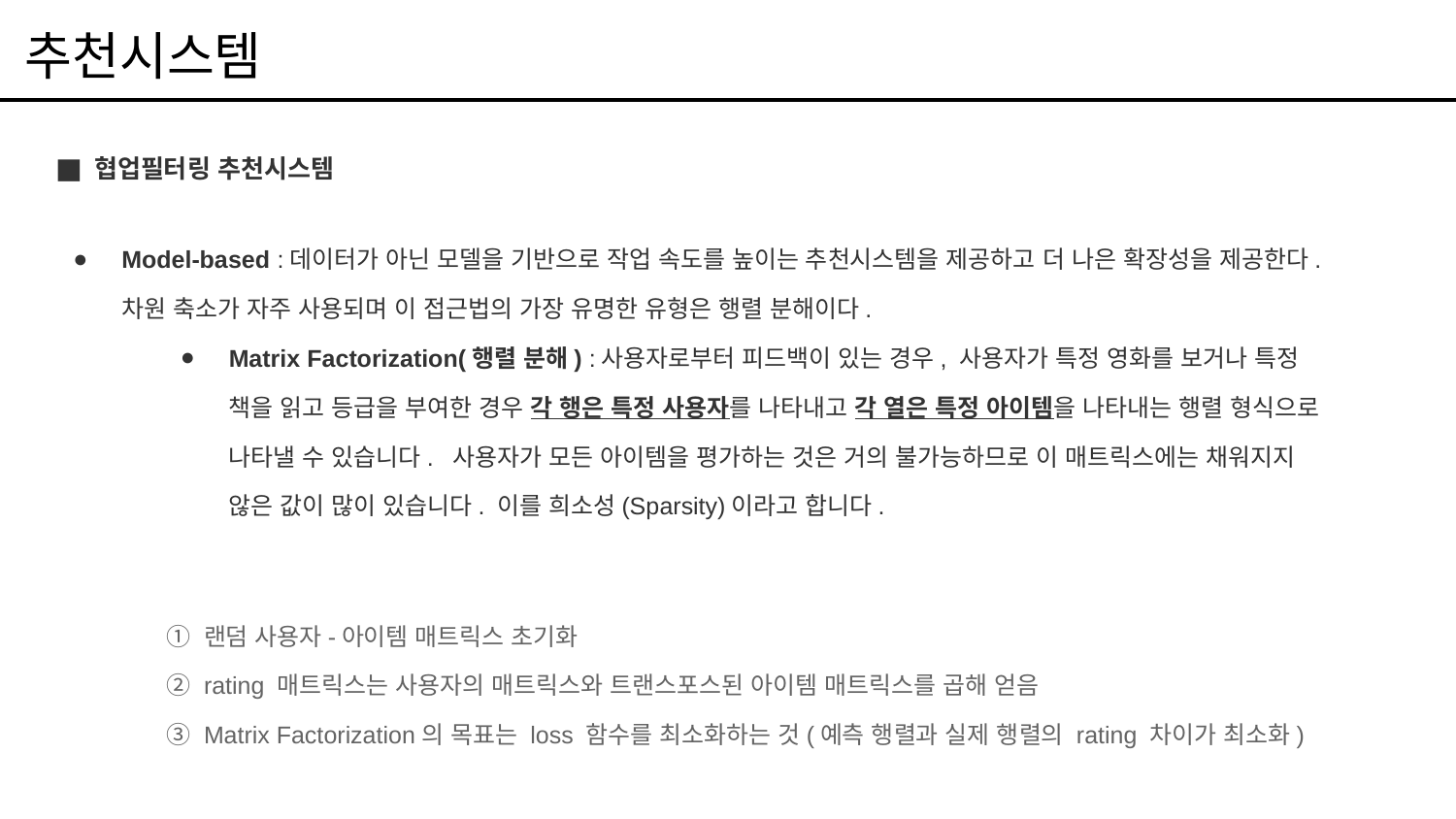

추천시스템
# ⬛ 협업필터링 추천시스템

Model-based :데이터가 아닌 모델을 기반으로 작업 속도를 높이는 추천시스템을 제공하고 더 나은 확장성을 제공한다. 차원 축소가 자주 사용되며 이 접근법의 가장 유명한 유형은 행렬 분해이다.
Matrix Factorization(행렬 분해) :사용자로부터 피드백이 있는 경우, 사용자가 특정 영화를 보거나 특정 책을 읽고 등급을 부여한 경우 각 행은 특정 사용자를 나타내고 각 열은 특정 아이템을 나타내는 행렬 형식으로 나타낼 수 있습니다.  사용자가 모든 아이템을 평가하는 것은 거의 불가능하므로 이 매트릭스에는 채워지지 않은 값이 많이 있습니다. 이를 희소성(Sparsity)이라고 합니다.
 ① 랜덤 사용자-아이템 매트릭스 초기화
 ② rating 매트릭스는 사용자의 매트릭스와 트랜스포스된 아이템 매트릭스를 곱해 얻음
 ③ Matrix Factorization의 목표는 loss 함수를 최소화하는 것(예측 행렬과 실제 행렬의 rating 차이가 최소화)